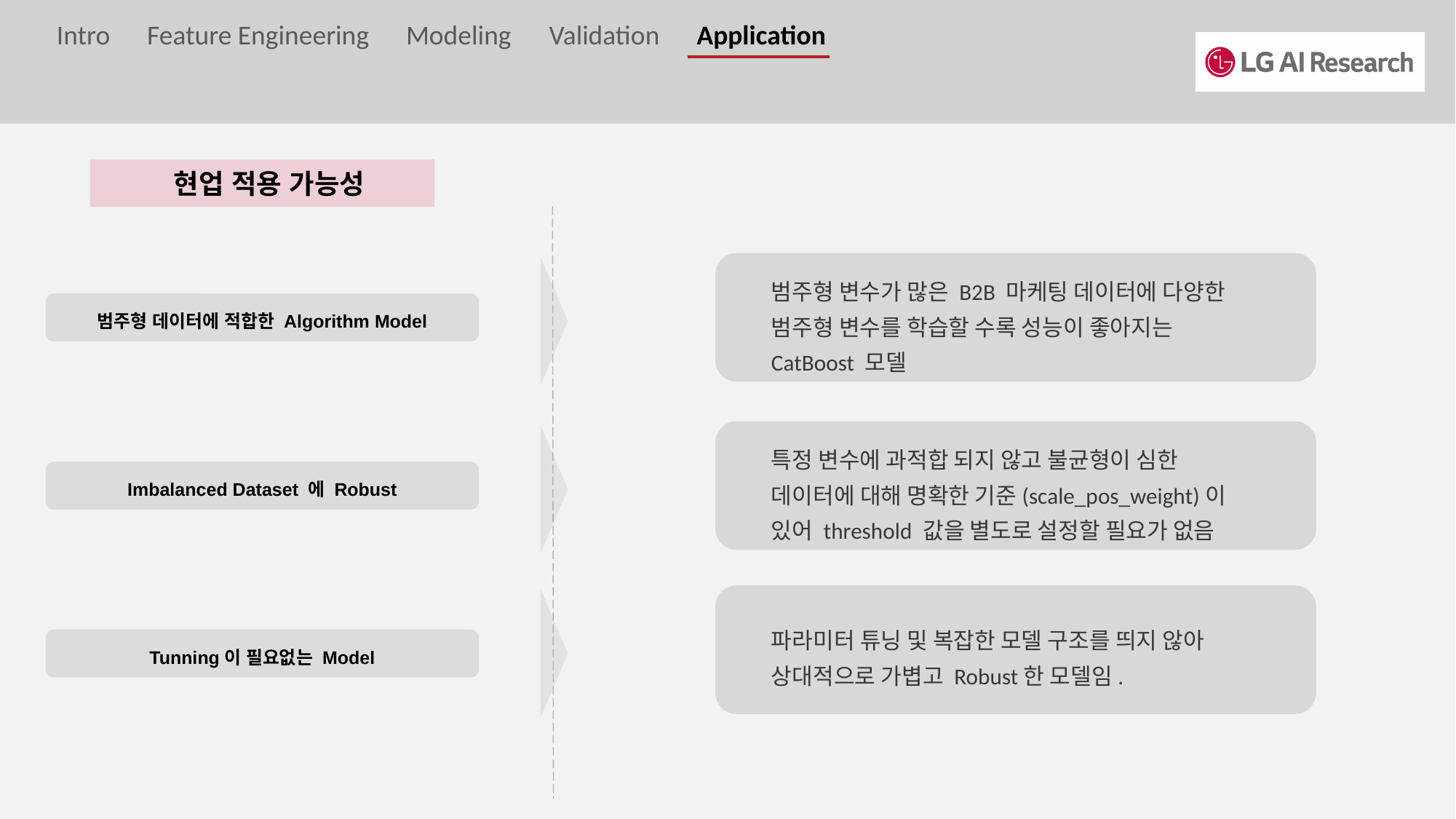

Intro      Feature Engineering      Modeling      Validation      Application
 현업 적용 가능성

범주형 변수가 많은 B2B 마케팅 데이터에 다양한 범주형 변수를 학습할 수록 성능이 좋아지는 CatBoost 모델
범주형 데이터에 적합한 Algorithm Model

특정 변수에 과적합 되지 않고 불균형이 심한 데이터에 대해 명확한 기준(scale_pos_weight)이 있어 threshold 값을 별도로 설정할 필요가 없음
Imbalanced Dataset 에 Robust

파라미터 튜닝 및 복잡한 모델 구조를 띄지 않아 상대적으로 가볍고 Robust한 모델임.
Tunning이 필요없는 Model